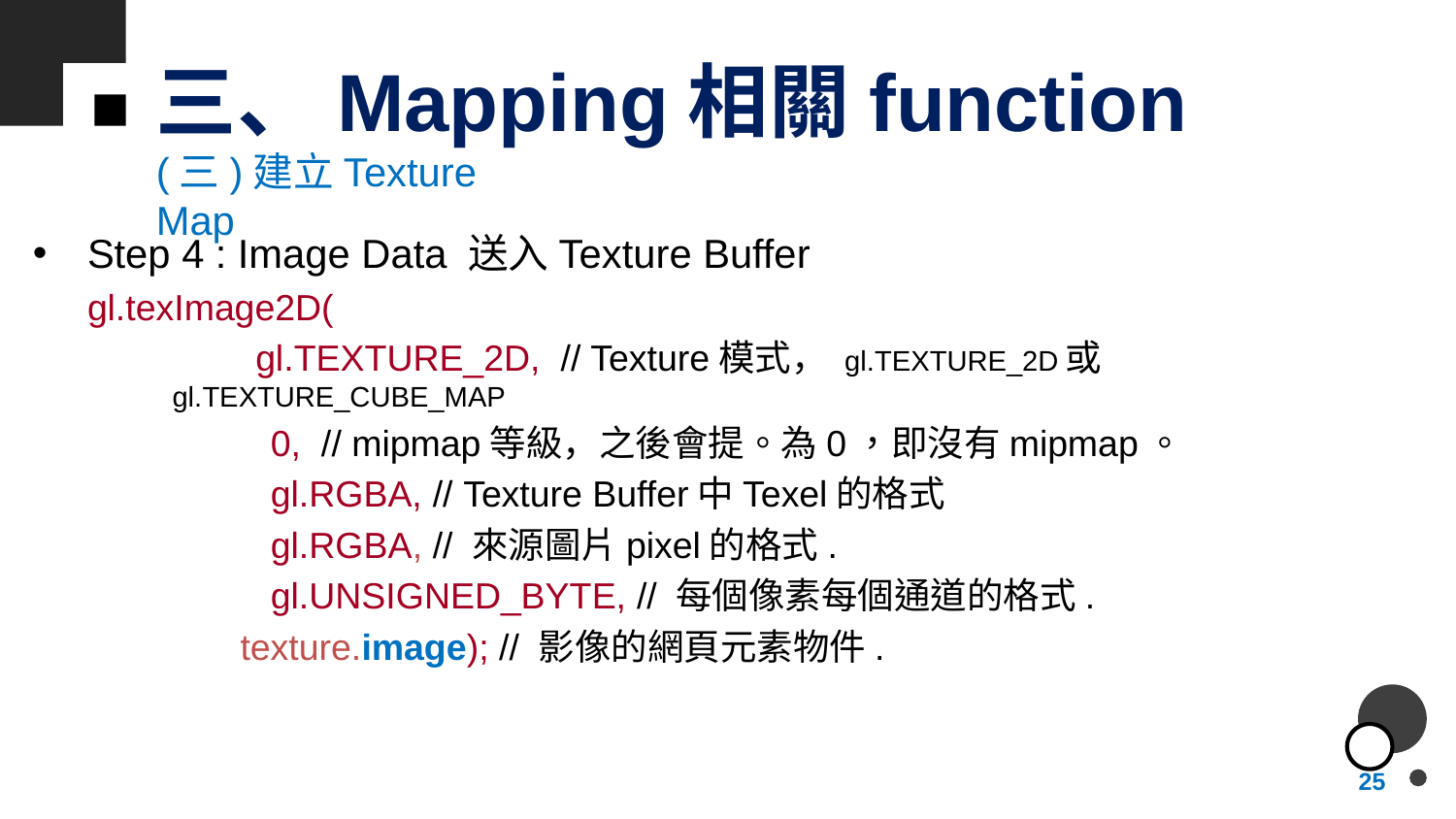

# 三、Mapping相關function
(三)建立Texture Map
Step 4 : Image Data 送入Texture Buffer
gl.texImage2D(
                     gl.TEXTURE_2D,  // Texture模式， gl.TEXTURE_2D或gl.TEXTURE_CUBE_MAP
                  0,  // mipmap等級，之後會提。為0，即沒有mipmap。
                  gl.RGBA, // Texture Buffer中Texel的格式
                  gl.RGBA, // 來源圖片pixel的格式.
                  gl.UNSIGNED_BYTE, // 每個像素每個通道的格式.
               texture.image); // 影像的網頁元素物件.

25